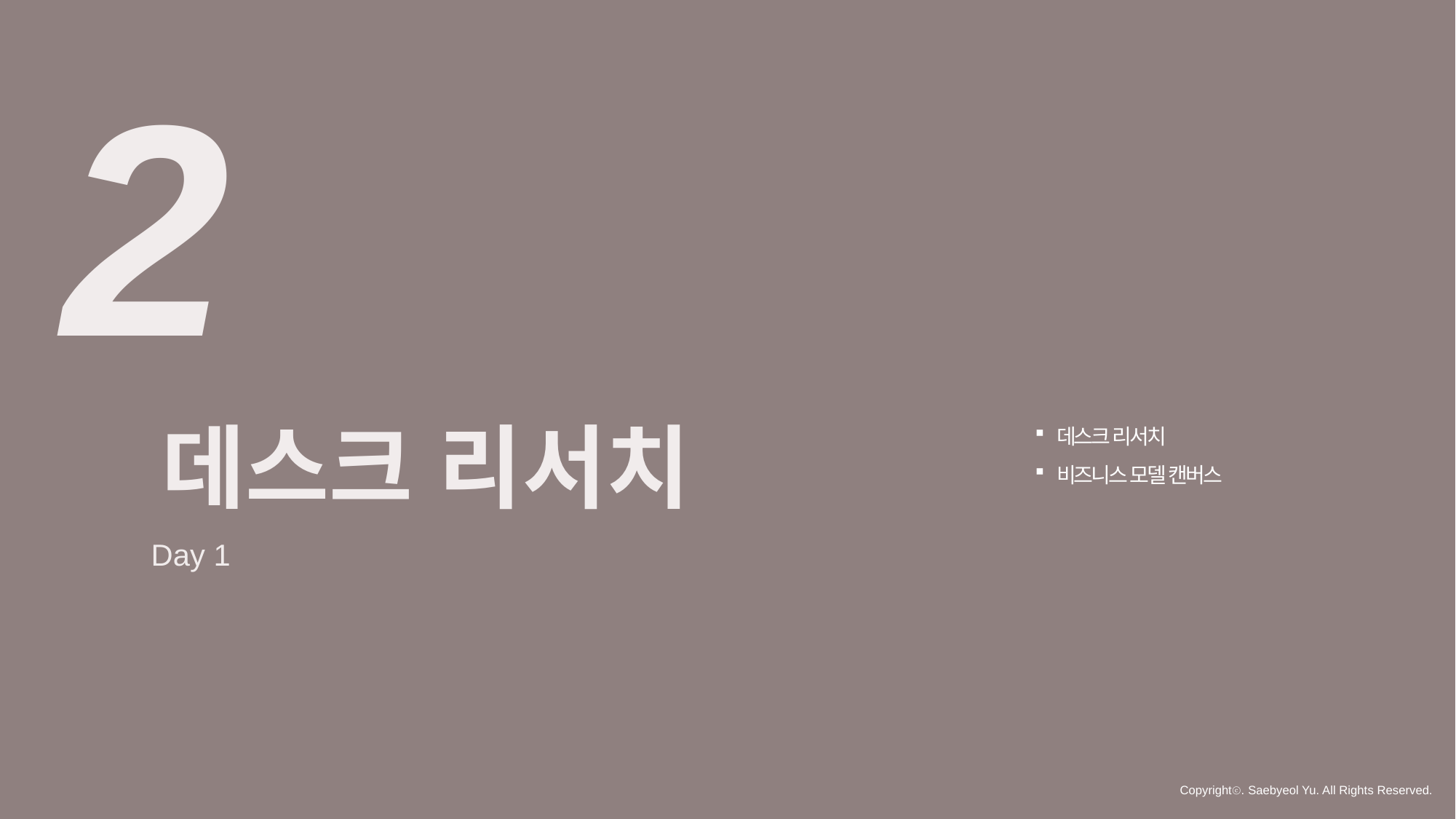

2
데스크 리서치
데스크 리서치
비즈니스 모델 캔버스
Day 1
Copyrightⓒ. Saebyeol Yu. All Rights Reserved.